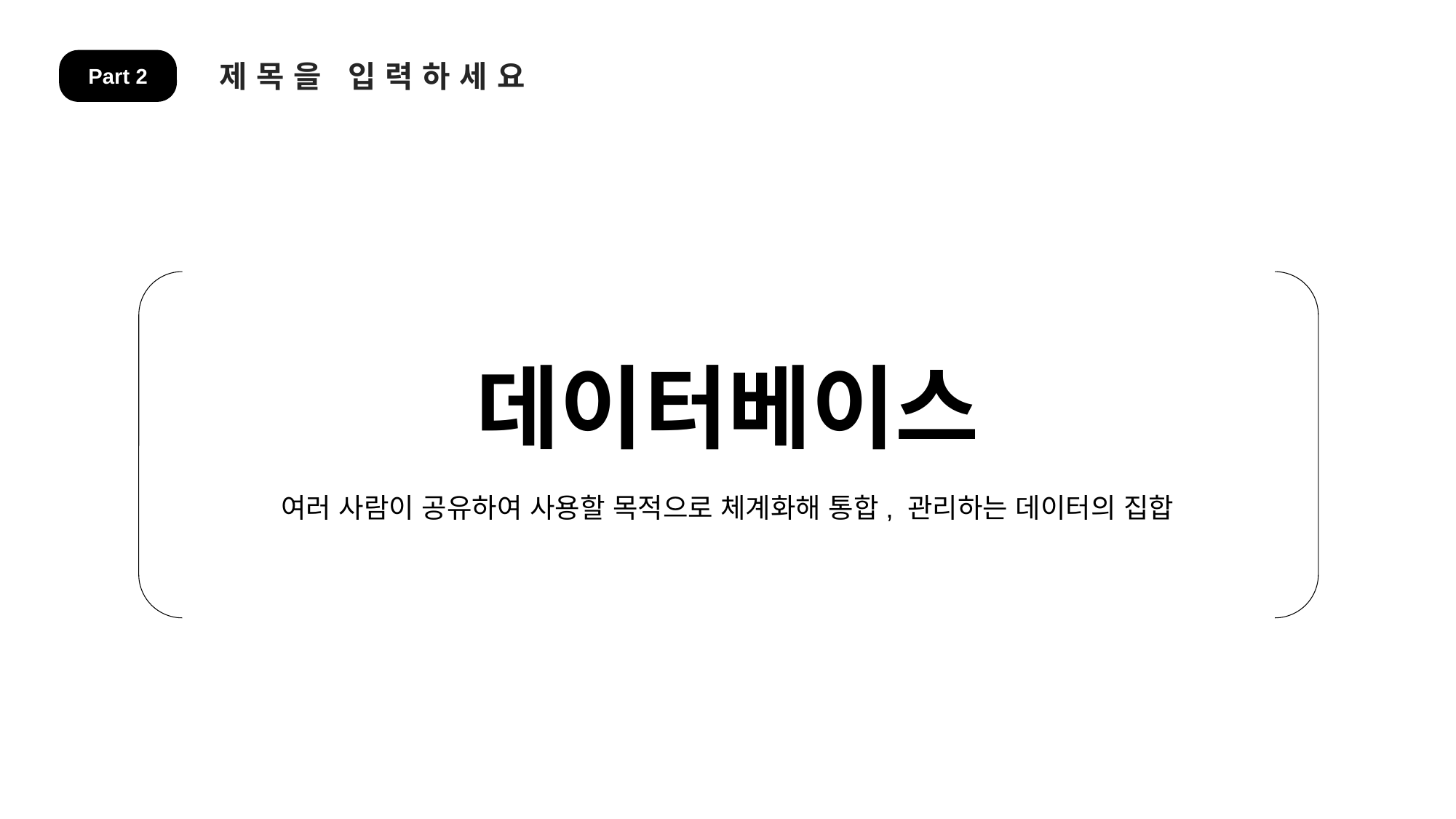

제목을 입력하세요
Part 2

데이터베이스
여러 사람이 공유하여 사용할 목적으로 체계화해 통합, 관리하는 데이터의 집합